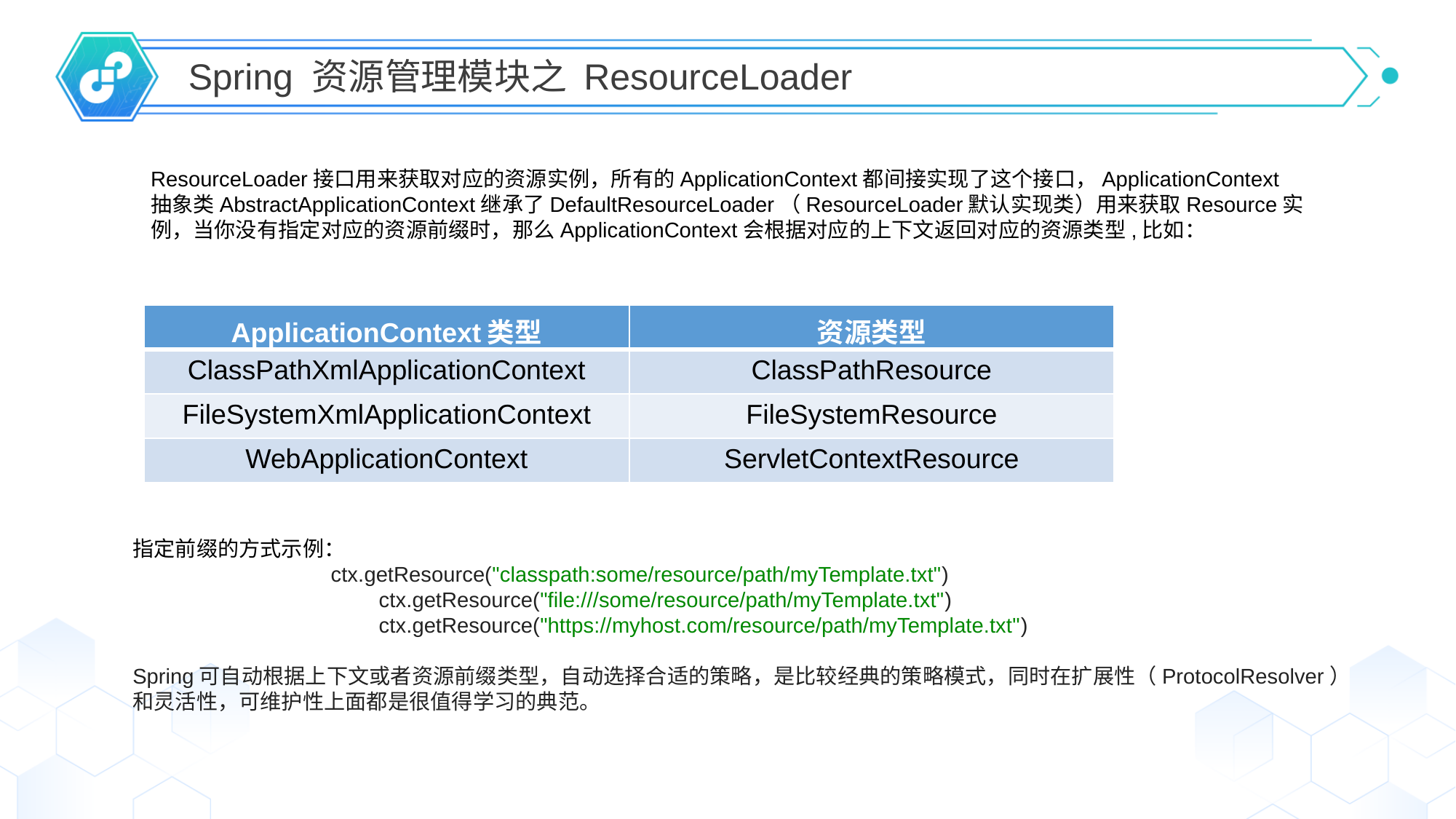

Spring 资源管理模块之 ResourceLoader
ResourceLoader接口用来获取对应的资源实例，所有的ApplicationContext都间接实现了这个接口，ApplicationContext抽象类AbstractApplicationContext继承了DefaultResourceLoader（ResourceLoader默认实现类）用来获取Resource实例，当你没有指定对应的资源前缀时，那么ApplicationContext会根据对应的上下文返回对应的资源类型,比如：

| ApplicationContext类型 | 资源类型 |
| --- | --- |
| ClassPathXmlApplicationContext | ClassPathResource |
| FileSystemXmlApplicationContext | FileSystemResource |
| WebApplicationContext | ServletContextResource |
指定前缀的方式示例：
                                 ctx.getResource("classpath:some/resource/path/myTemplate.txt")
                                         ctx.getResource("file:///some/resource/path/myTemplate.txt")
                                         ctx.getResource("https://myhost.com/resource/path/myTemplate.txt")

Spring可自动根据上下文或者资源前缀类型，自动选择合适的策略，是比较经典的策略模式，同时在扩展性（ProtocolResolver）
和灵活性，可维护性上面都是很值得学习的典范。